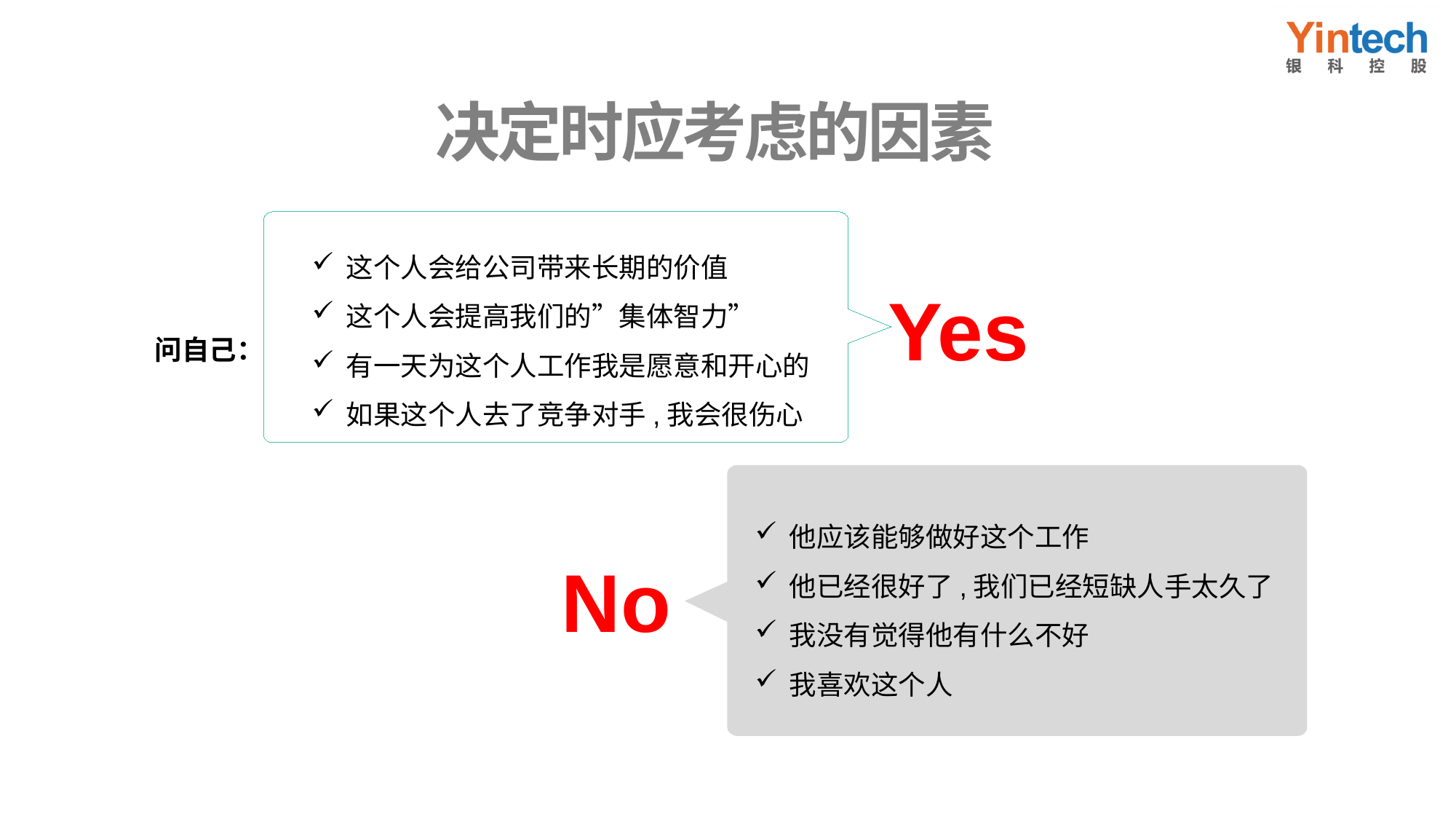

决定时应考虑的因素

这个人会给公司带来长期的价值
这个人会提高我们的”集体智力”
有一天为这个人工作我是愿意和开心的
如果这个人去了竞争对手,我会很伤心

Yes
问自己：
他应该能够做好这个工作
他已经很好了,我们已经短缺人手太久了
我没有觉得他有什么不好
我喜欢这个人
No